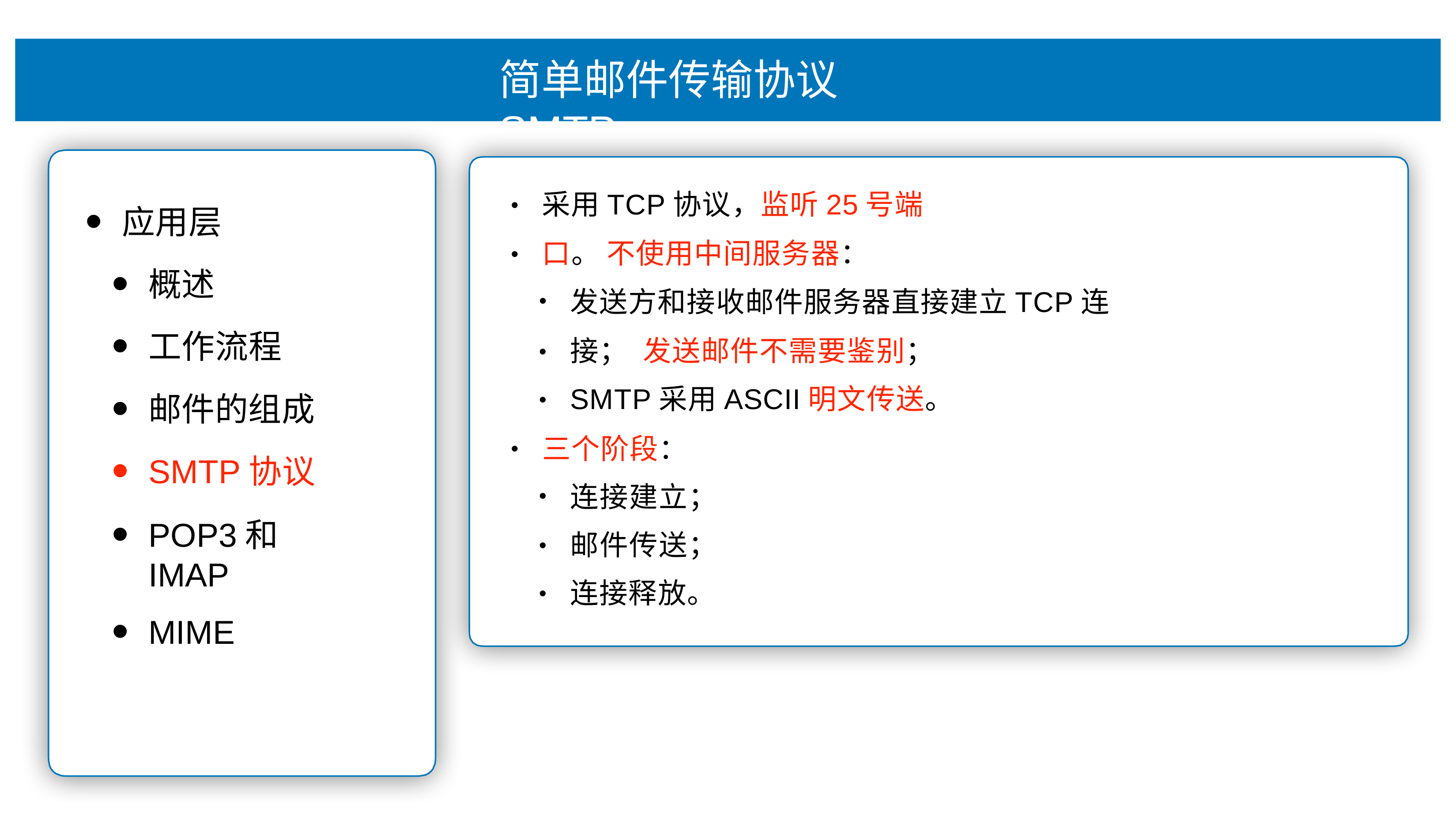

# 简单邮件传输协议SMTP

采⽤TCP协议，监听25号端⼝。 不使⽤中间服务器：
•
应⽤层
概述
⼯作流程
邮件的组成
SMTP协议
POP3和IMAP
MIME
•
发送⽅和接收邮件服务器直接建⽴TCP连接；  发送邮件不需要鉴别；
SMTP采⽤ASCII明⽂传送。
•
•
三个阶段：
•
连接建⽴； 邮件传送； 连接释放。
•
•